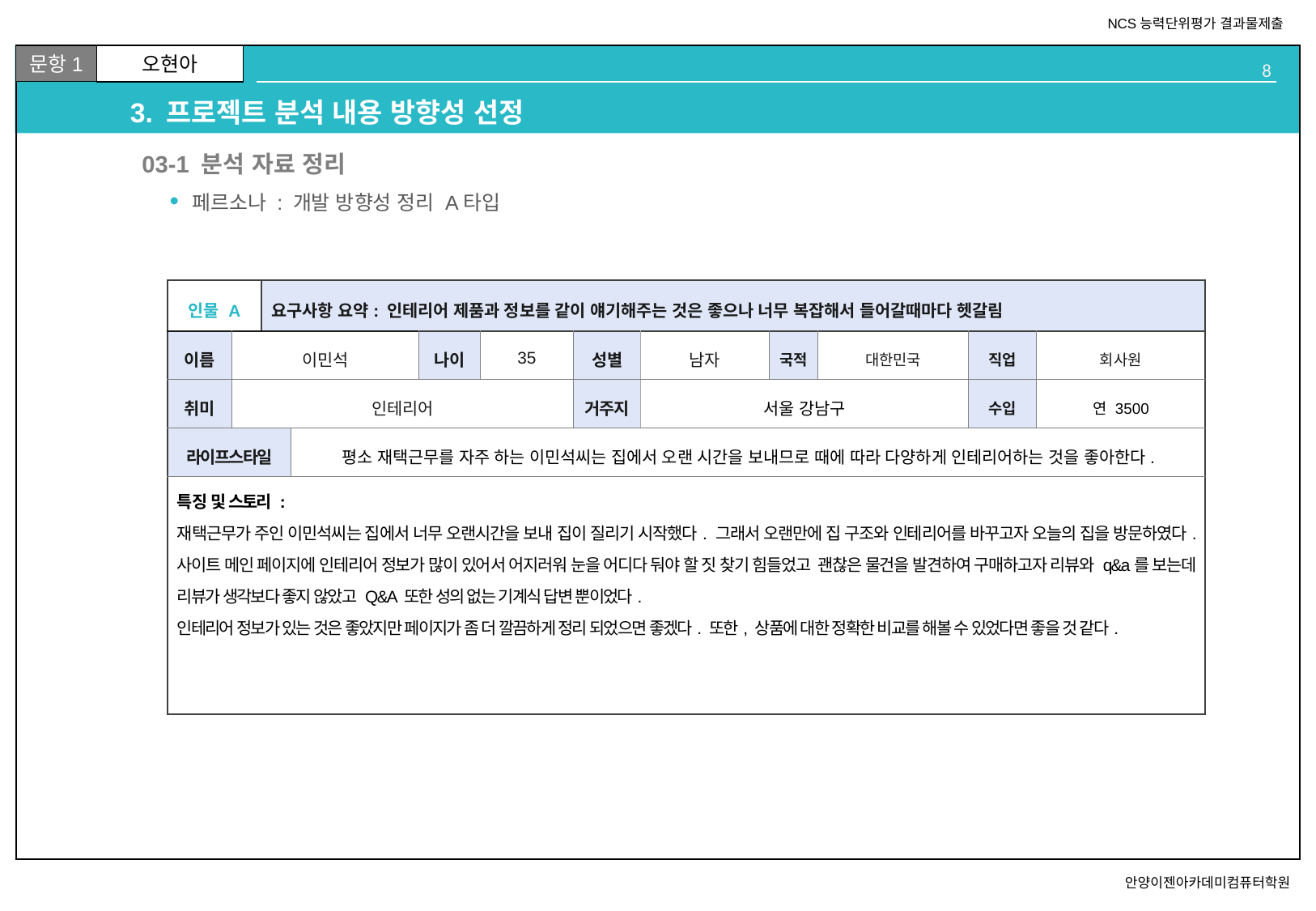

# 3. 프로젝트 분석 내용 방향성 선정
02
03-1 분석 자료 정리
페르소나 : 개발 방향성 정리 A타입
| 인물 A |  | 요구사항 요약: 인테리어 제품과 정보를 같이 얘기해주는 것은 좋으나 너무 복잡해서 들어갈때마다 헷갈림 |  |  |  |  |  |  |  |  |  |
| --- | --- | --- | --- | --- | --- | --- | --- | --- | --- | --- | --- |
| 이름 | 이민석 |  |  | 나이 | 35 | 성별 | 남자 | 국적 | 대한민국 | 직업 | 회사원 |
| 취미 | 인테리어 |  |  |  |  | 거주지 | 서울 강남구 |  |  | 수입 | 연 3500 |
| 라이프스타일 |  |  | 평소 재택근무를 자주 하는 이민석씨는 집에서 오랜 시간을 보내므로 때에 따라 다양하게 인테리어하는 것을 좋아한다. |  |  |  |  |  |  |  |  |
| 특징 및 스토리 : 재택근무가 주인 이민석씨는 집에서 너무 오랜시간을 보내 집이 질리기 시작했다. 그래서 오랜만에 집 구조와 인테리어를 바꾸고자 오늘의 집을 방문하였다. 사이트 메인 페이지에 인테리어 정보가 많이 있어서 어지러워 눈을 어디다 둬야 할 짓 찾기 힘들었고 괜찮은 물건을 발견하여 구매하고자 리뷰와 q&a를 보는데 리뷰가 생각보다 좋지 않았고 Q&A 또한 성의 없는 기계식 답변 뿐이었다. 인테리어 정보가 있는 것은 좋았지만 페이지가 좀 더 깔끔하게 정리 되었으면 좋겠다. 또한, 상품에 대한 정확한 비교를 해볼 수 있었다면 좋을 것 같다. |  |  |  |  |  |  |  |  |  |  |  |